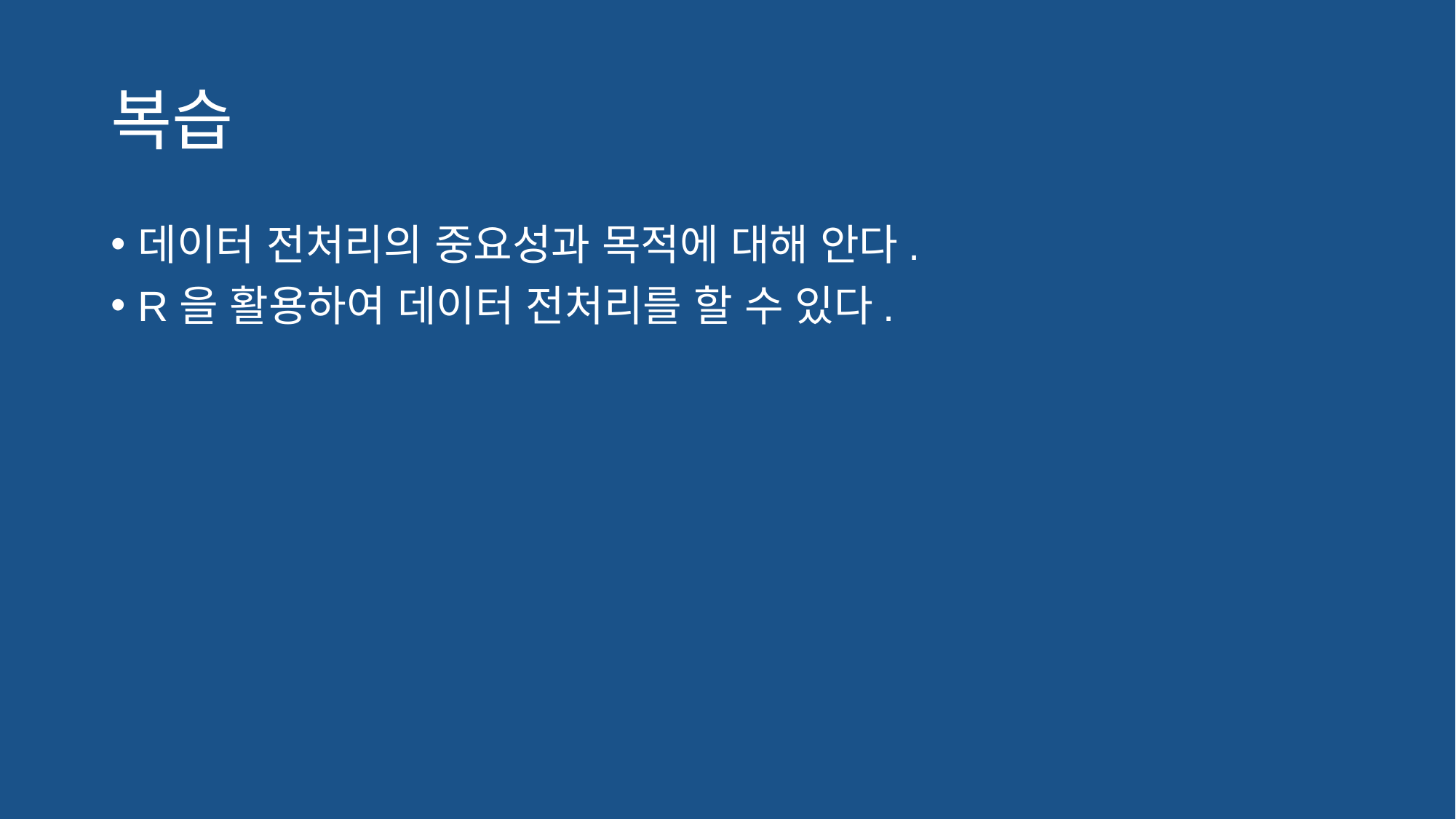

# 복습
데이터 전처리의 중요성과 목적에 대해 안다.
R을 활용하여 데이터 전처리를 할 수 있다.